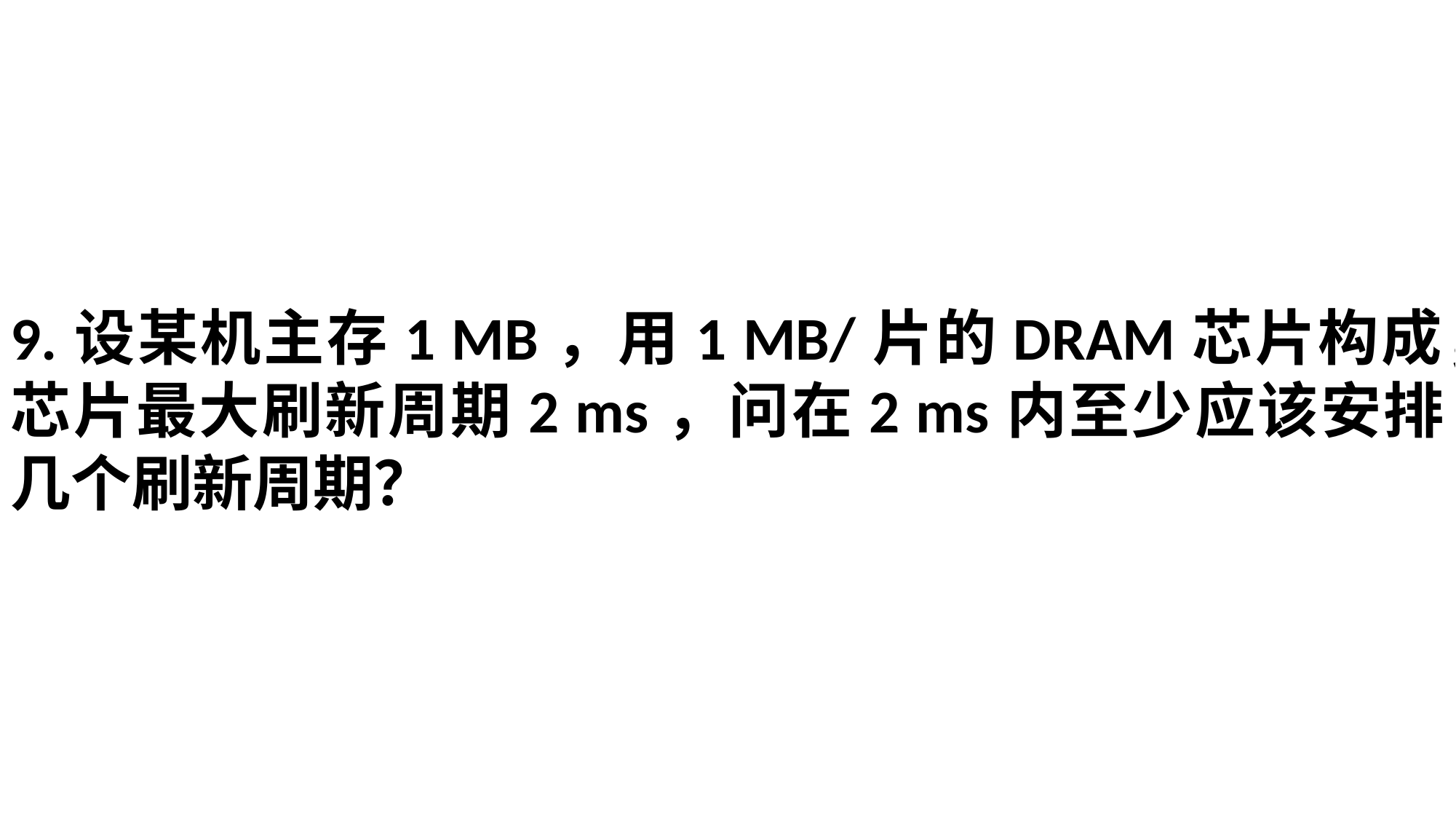

9.设某机主存1 MB，用1 MB/片的DRAM芯片构成，芯片最大刷新周期2 ms，问在2 ms内至少应该安排几个刷新周期？